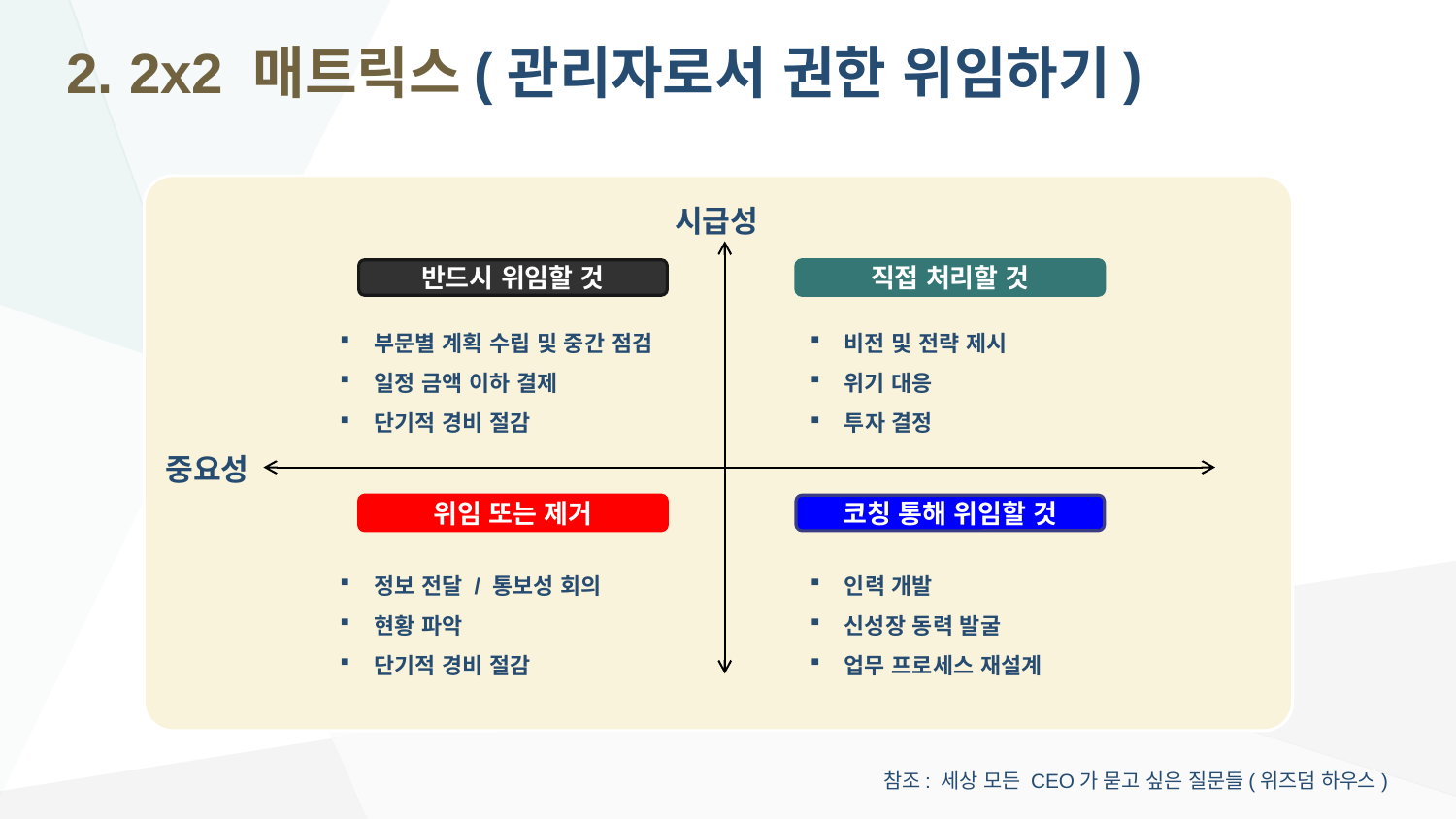

# 2. 2x2 매트릭스(관리자로서 권한 위임하기)

시급성
반드시 위임할 것
직접 처리할 것
비전 및 전략 제시
위기 대응
투자 결정
부문별 계획 수립 및 중간 점검
일정 금액 이하 결제
단기적 경비 절감
위임 또는 제거
코칭 통해 위임할 것
정보 전달 / 통보성 회의
현황 파악
단기적 경비 절감
인력 개발
신성장 동력 발굴
업무 프로세스 재설계
중요성
참조: 세상 모든 CEO가 묻고 싶은 질문들(위즈덤 하우스)